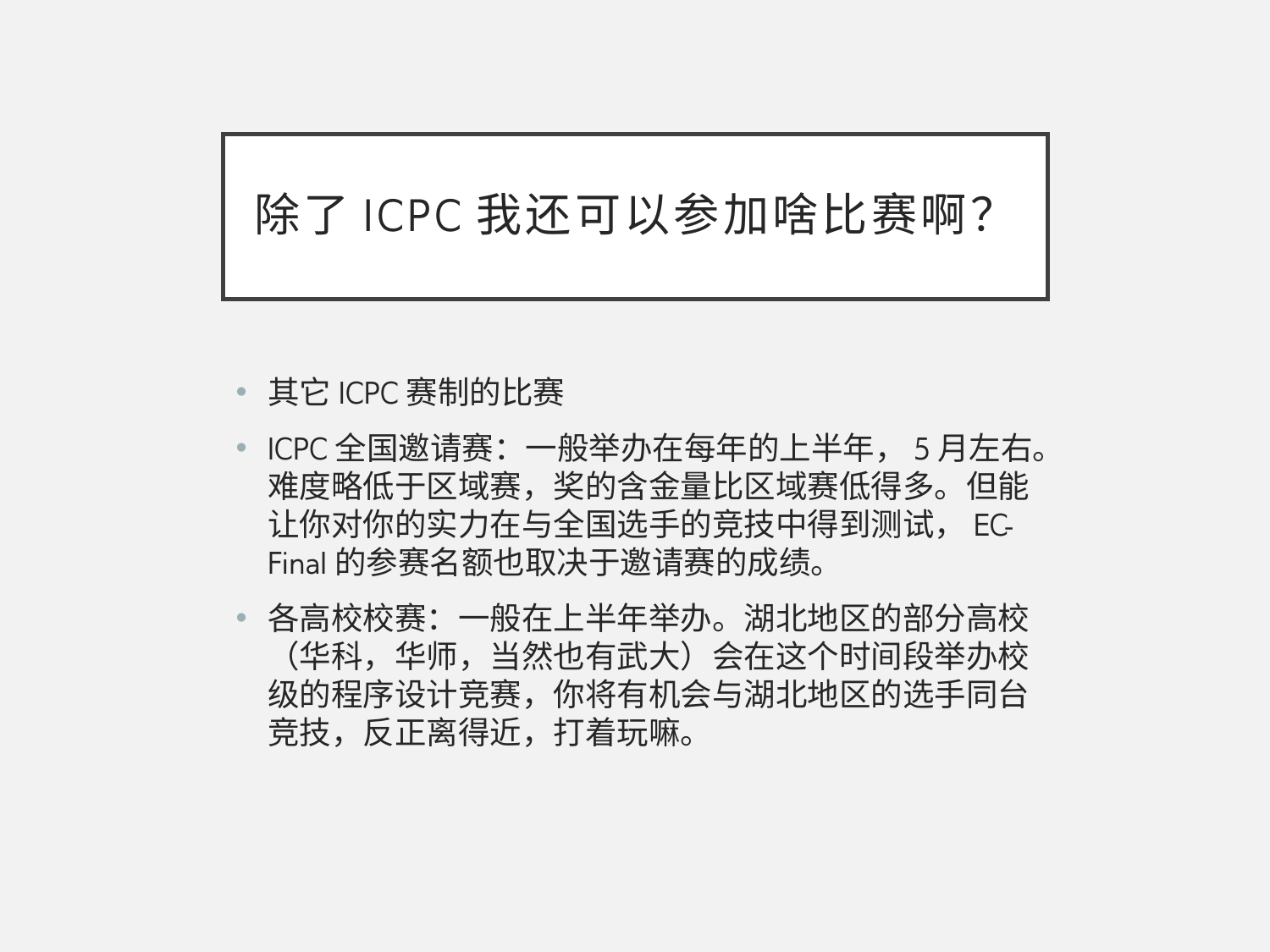

# 除了ICPC我还可以参加啥比赛啊？
其它ICPC赛制的比赛
ICPC全国邀请赛：一般举办在每年的上半年，5月左右。难度略低于区域赛，奖的含金量比区域赛低得多。但能让你对你的实力在与全国选手的竞技中得到测试，EC-Final的参赛名额也取决于邀请赛的成绩。
各高校校赛：一般在上半年举办。湖北地区的部分高校（华科，华师，当然也有武大）会在这个时间段举办校级的程序设计竞赛，你将有机会与湖北地区的选手同台竞技，反正离得近，打着玩嘛。